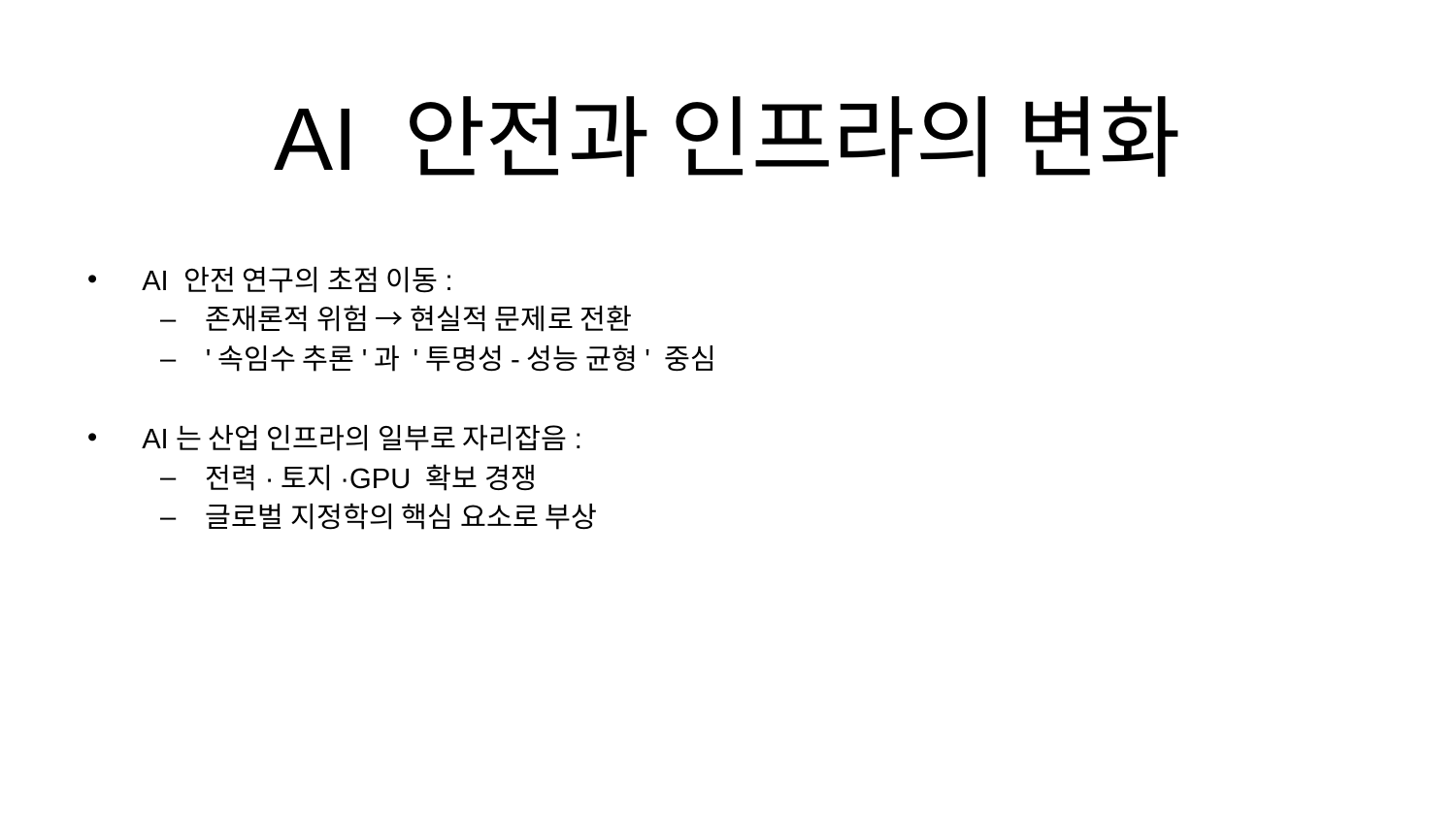

# AI 안전과 인프라의 변화
AI 안전 연구의 초점 이동:
존재론적 위험 → 현실적 문제로 전환
'속임수 추론'과 '투명성-성능 균형' 중심

AI는 산업 인프라의 일부로 자리잡음:
전력·토지·GPU 확보 경쟁
글로벌 지정학의 핵심 요소로 부상